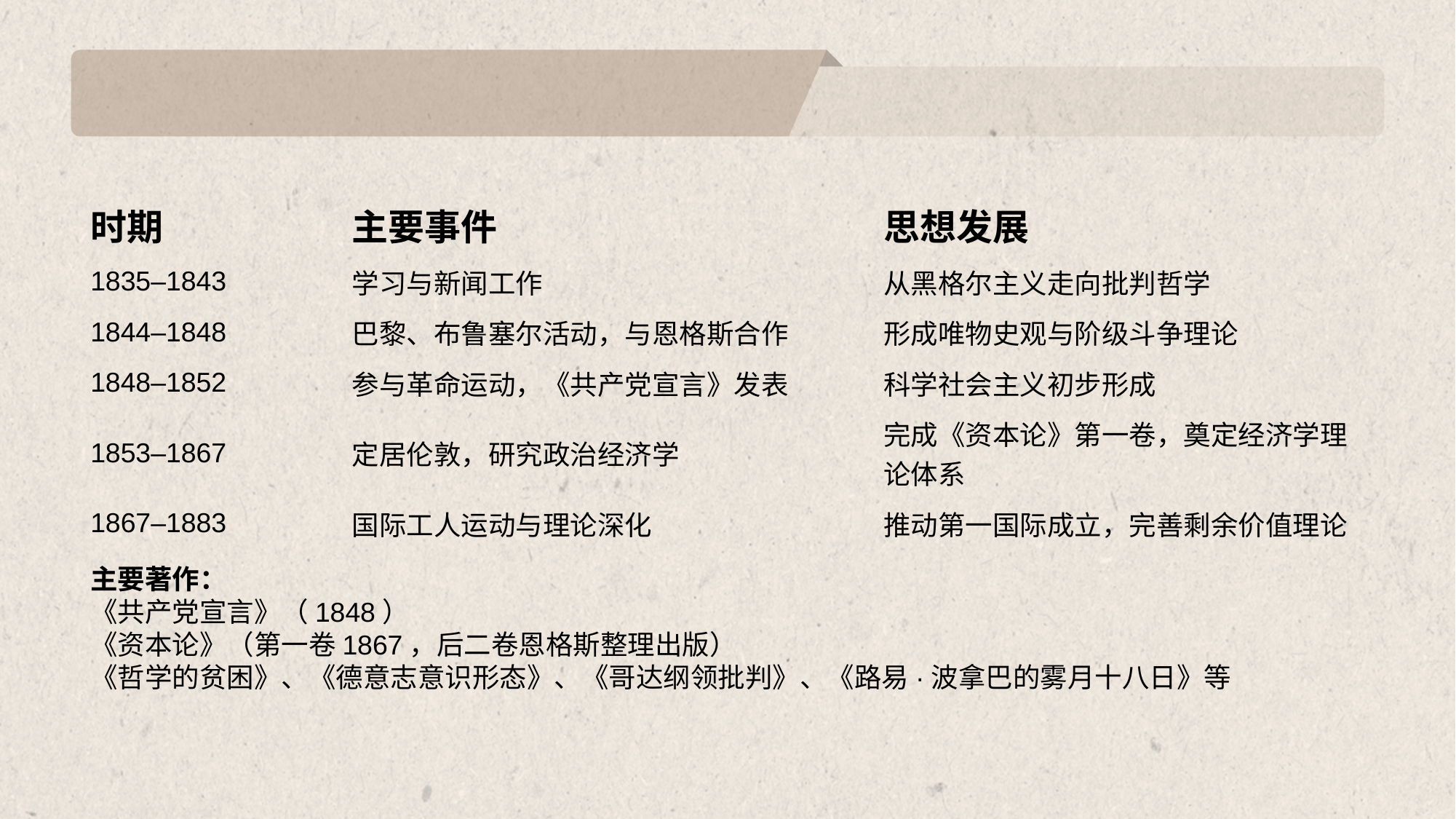

| 时期 | 主要事件 | 思想发展 |
| --- | --- | --- |
| 1835–1843 | 学习与新闻工作 | 从黑格尔主义走向批判哲学 |
| 1844–1848 | 巴黎、布鲁塞尔活动，与恩格斯合作 | 形成唯物史观与阶级斗争理论 |
| 1848–1852 | 参与革命运动，《共产党宣言》发表 | 科学社会主义初步形成 |
| 1853–1867 | 定居伦敦，研究政治经济学 | 完成《资本论》第一卷，奠定经济学理论体系 |
| 1867–1883 | 国际工人运动与理论深化 | 推动第一国际成立，完善剩余价值理论 |
主要著作：
《共产党宣言》（1848）
《资本论》（第一卷1867，后二卷恩格斯整理出版）
《哲学的贫困》、《德意志意识形态》、《哥达纲领批判》、《路易·波拿巴的雾月十八日》等